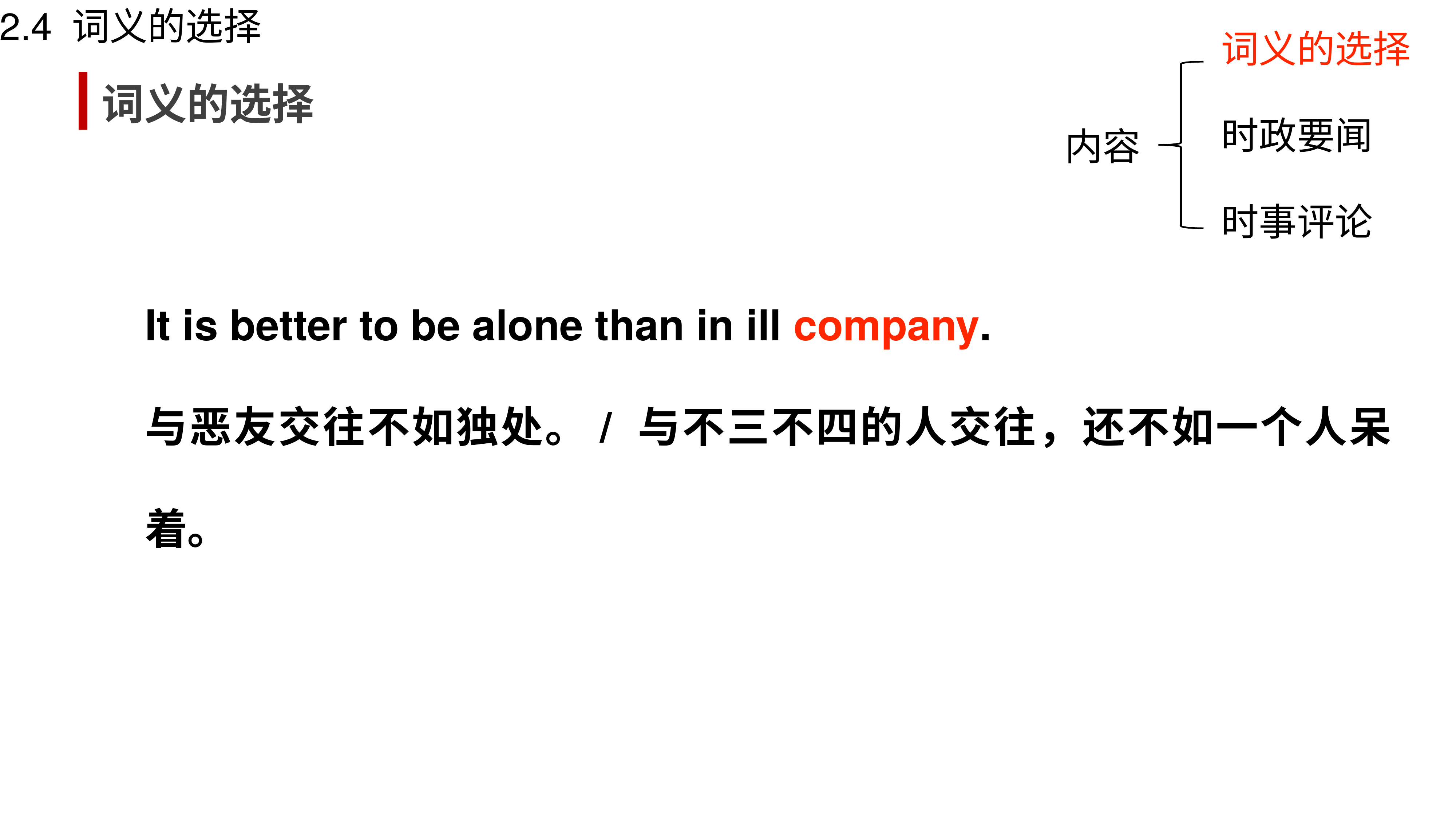

2.4 词义的选择
词义的选择

词义的选择

时政要闻
内容
时事评论
It is better to be alone than in ill company.
与恶友交往不如独处。/ 与不三不四的人交往，还不如一个人呆着。